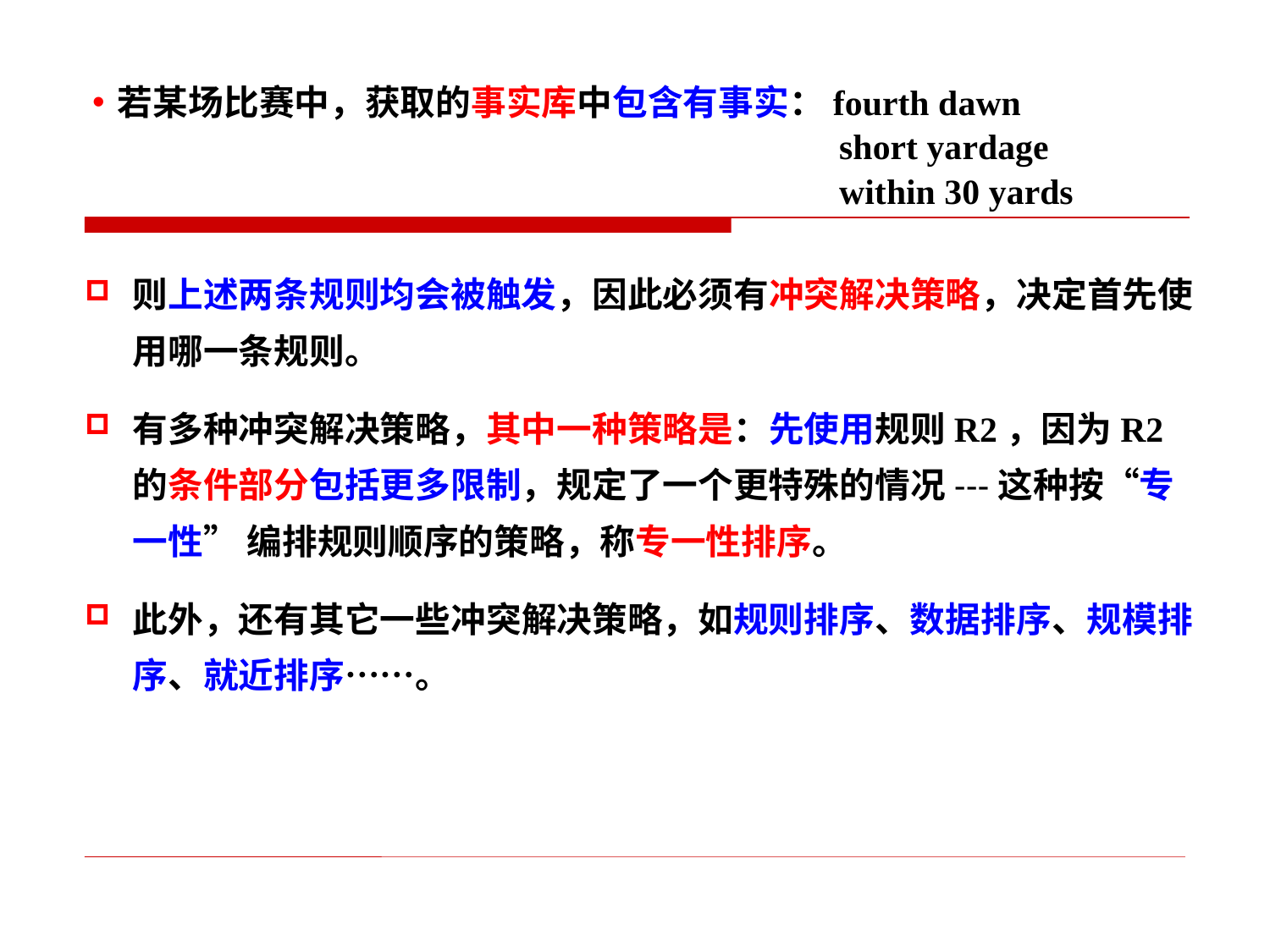

若某场比赛中，获取的事实库中包含有事实：fourth dawn
                                                                                    short yardage
                                                                                    within 30 yards
则上述两条规则均会被触发，因此必须有冲突解决策略，决定首先使用哪一条规则。
有多种冲突解决策略，其中一种策略是：先使用规则R2，因为R2的条件部分包括更多限制，规定了一个更特殊的情况---这种按“专一性” 编排规则顺序的策略，称专一性排序。
此外，还有其它一些冲突解决策略，如规则排序、数据排序、规模排序、就近排序……。